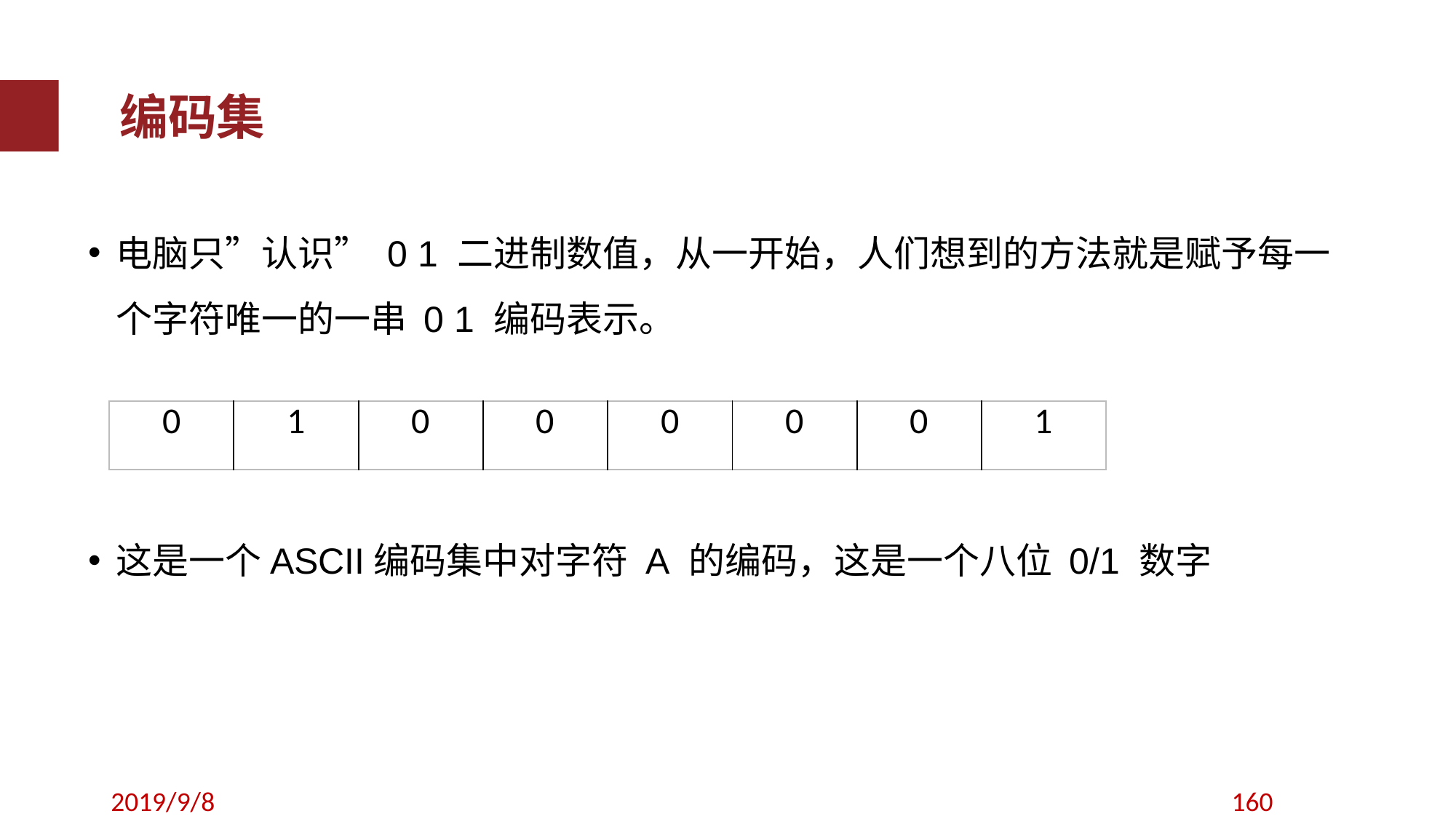

编码集

电脑只”认识” 0 1 二进制数值，从一开始，人们想到的方法就是赋予每一个字符唯一的一串 0 1 编码表示。

这是一个ASCII编码集中对字符 A 的编码，这是一个八位 0/1 数字
| 0 | 1 | 0 | 0 | 0 | 0 | 0 | 1 |
| --- | --- | --- | --- | --- | --- | --- | --- |
2019/9/8
160